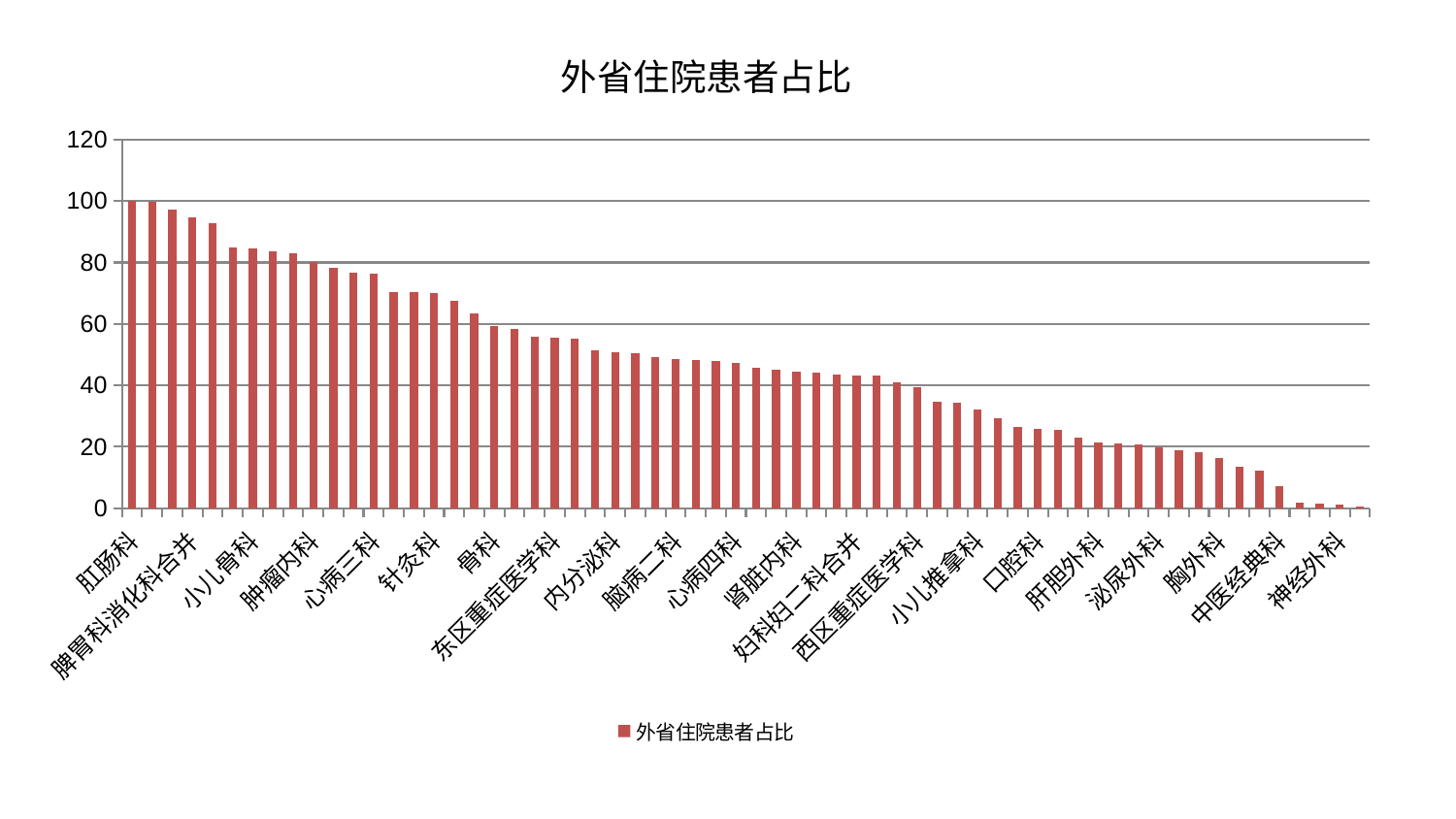

### Chart: 外省住院患者占比

| Category | 外省住院患者占比 |
|---|---|
| 肛肠科 | 100.0 |
| 中医外治中心 | 99.62788450489319 |
| 治未病中心 | 97.36570454489532 |
| 脾胃科消化科合并 | 94.69101637231417 |
| 儿科 | 92.93281102300877 |
| 显微骨科 | 84.96765469691775 |
| 小儿骨科 | 84.70561685460753 |
| 心血管内科 | 83.67089871403424 |
| 脑病三科 | 82.86830333373902 |
| 肿瘤内科 | 80.21024594032131 |
| 眼科 | 78.2190558425216 |
| 消化内科 | 76.72501385762732 |
| 心病三科 | 76.42418560037976 |
| 身心医学科 | 70.42882524223842 |
| 妇二科 | 70.39095988526365 |
| 针灸科 | 70.20175975491759 |
| 周围血管科 | 67.68133355066495 |
| 微创骨科 | 63.40970887980112 |
| 骨科 | 59.263862866143285 |
| 皮肤科 | 58.54346853329491 |
| 康复科 | 55.90933040228436 |
| 东区重症医学科 | 55.541909685559474 |
| 老年医学科 | 55.30289474206902 |
| 耳鼻喉科 | 51.414418732433745 |
| 内分泌科 | 50.64257728572114 |
| 乳腺甲状腺外科 | 50.43359453653534 |
| 妇科 | 49.36130366721938 |
| 脑病二科 | 48.55391483846294 |
| 医院 | 48.309666782462415 |
| 推拿科 | 47.961291401303534 |
| 心病四科 | 47.21652294638394 |
| 普通外科 | 45.86346261012785 |
| 关节骨科 | 44.96044755779859 |
| 肾脏内科 | 44.51458231459471 |
| 运动损伤骨科 | 44.213218305796275 |
| 脑病一科 | 43.42809074197945 |
| 妇科妇二科合并 | 43.257641710271315 |
| 综合内科 | 43.16848305952399 |
| 产科 | 40.945116629532485 |
| 西区重症医学科 | 39.485247547280785 |
| 呼吸内科 | 34.7236410503754 |
| 男科 | 34.26759010416011 |
| 小儿推拿科 | 32.184994271872014 |
| 东区肾病科 | 29.2653413027359 |
| 神经内科 | 26.306782930001777 |
| 口腔科 | 25.741303431793114 |
| 脾胃病科 | 25.538975345584856 |
| 心病一科 | 22.88493249662317 |
| 肝胆外科 | 21.299725717049263 |
| 创伤骨科 | 21.2106368196171 |
| 肝病科 | 20.63376676620957 |
| 泌尿外科 | 19.687664037629236 |
| 重症医学科 | 18.98542099974905 |
| 脊柱骨科 | 18.38785743934766 |
| 胸外科 | 16.404349411181236 |
| 肾病科 | 13.40242570837891 |
| 风湿病科 | 12.278364293791622 |
| 中医经典科 | 7.325175434776057 |
| 心病二科 | 1.7736627917114767 |
| 美容皮肤科 | 1.5106781158155325 |
| 神经外科 | 1.2331905591076855 |
| 血液科 | 0.709819493642471 |
234